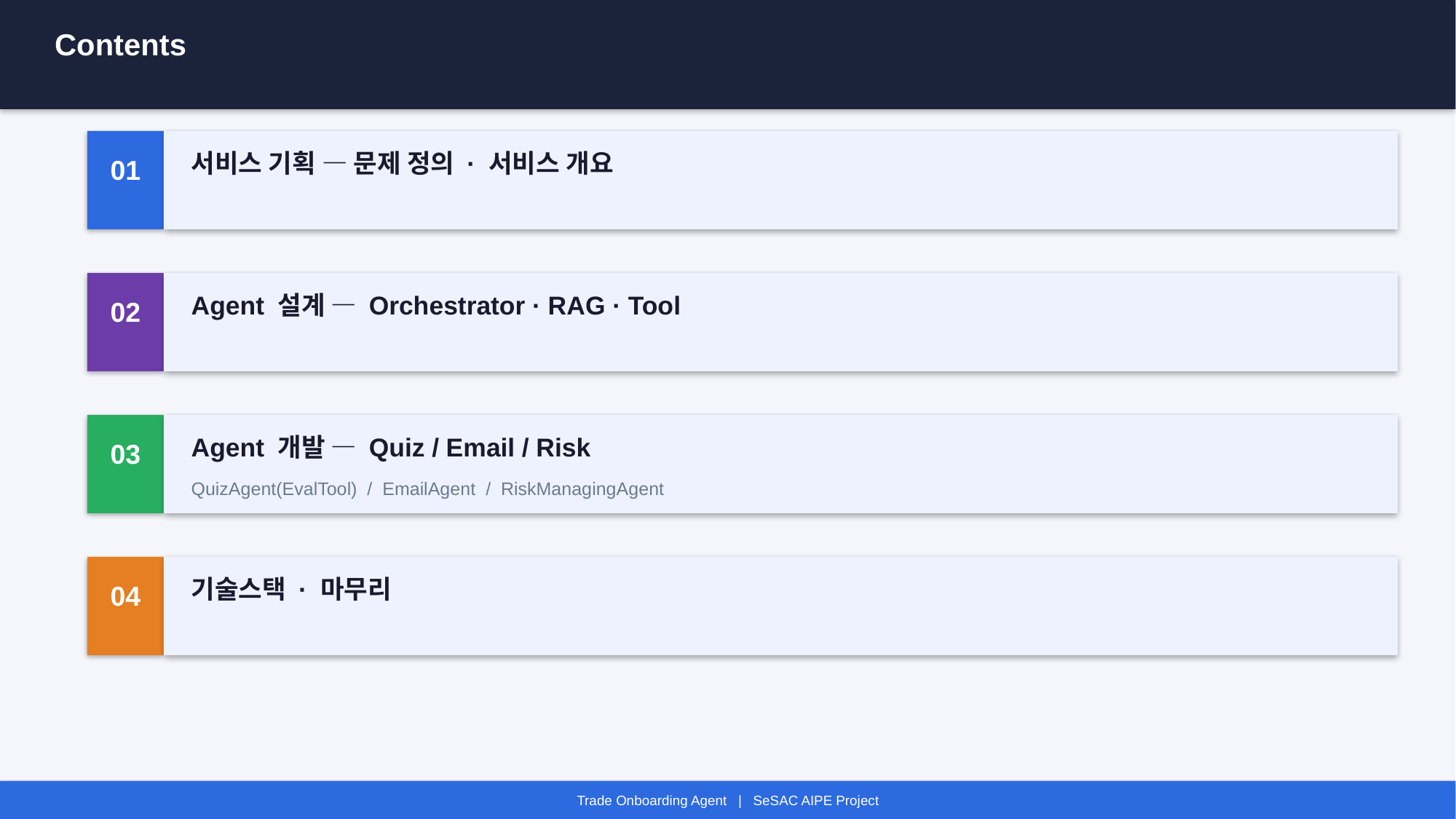

Contents

서비스 기획 — 문제 정의 · 서비스 개요
01

Agent 설계 — Orchestrator · RAG · Tool
02

Agent 개발 — Quiz / Email / Risk
03
QuizAgent(EvalTool)  /  EmailAgent  /  RiskManagingAgent

기술스택 · 마무리
04

Trade Onboarding Agent   |   SeSAC AIPE Project